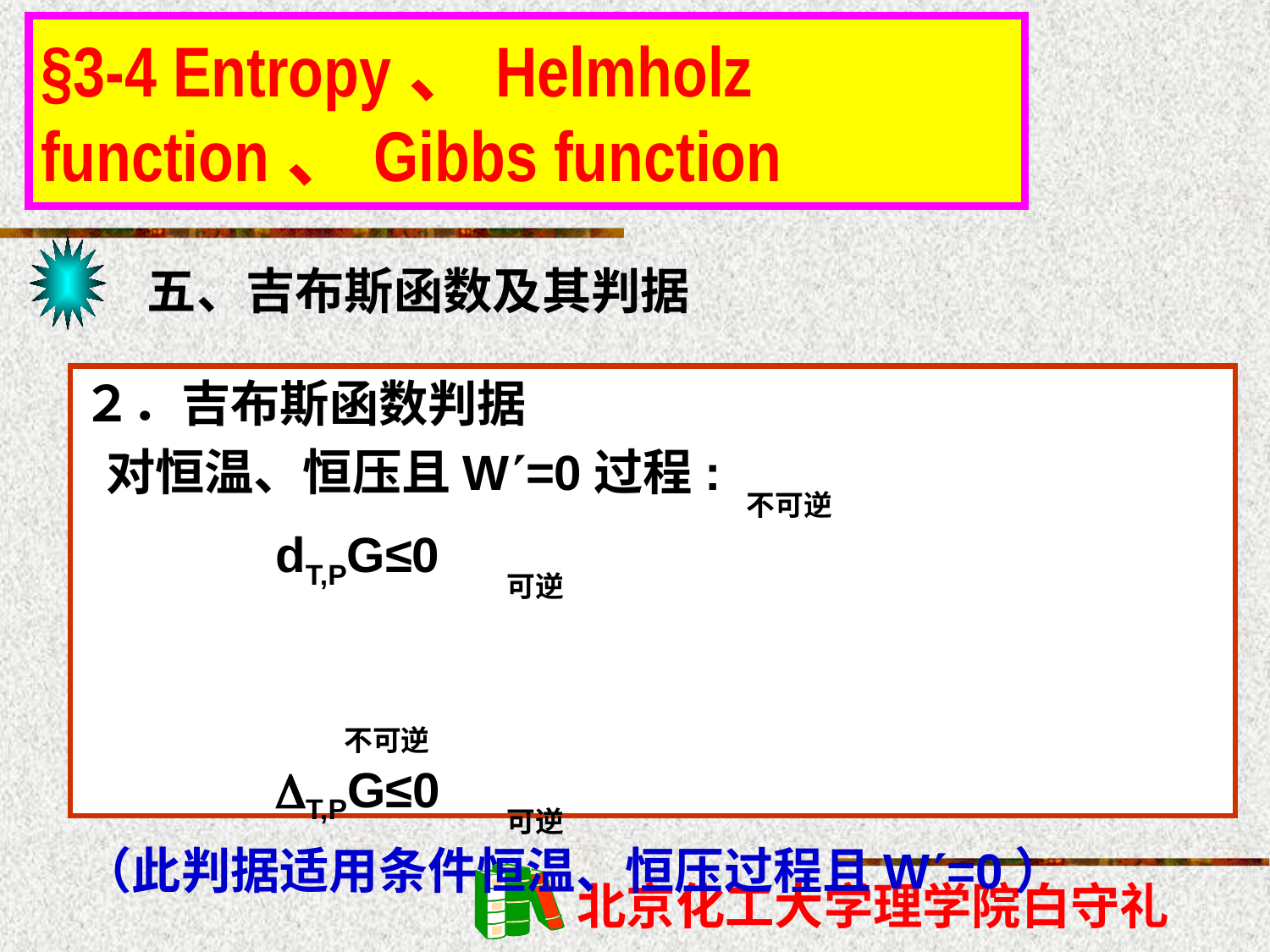

§3-4 Entropy、Helmholz function、Gibbs function

五、吉布斯函数及其判据
２．吉布斯函数判据
 对恒温、恒压且W′=0过程: 不可逆
              dT,PG≤0    可逆

                                      不可逆
              ΔT,PG≤0    可逆
（此判据适用条件恒温、恒压过程且W′=0）